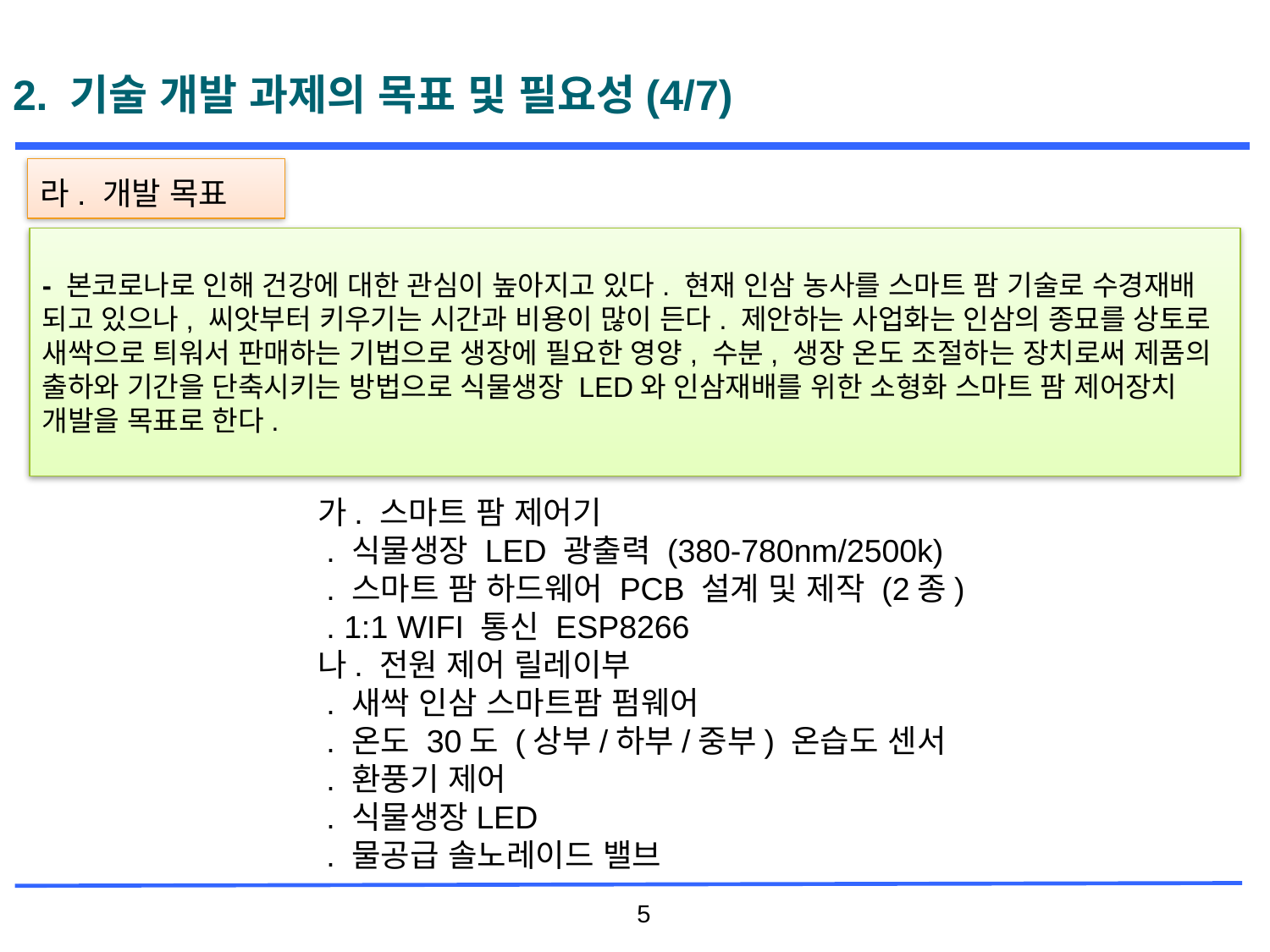

# 2. 기술 개발 과제의 목표 및 필요성(4/7)
라. 개발 목표
- 본코로나로 인해 건강에 대한 관심이 높아지고 있다. 현재 인삼 농사를 스마트 팜 기술로 수경재배 되고 있으나, 씨앗부터 키우기는 시간과 비용이 많이 든다. 제안하는 사업화는 인삼의 종묘를 상토로 새싹으로 틔워서 판매하는 기법으로 생장에 필요한 영양, 수분, 생장 온도 조절하는 장치로써 제품의 출하와 기간을 단축시키는 방법으로 식물생장 LED와 인삼재배를 위한 소형화 스마트 팜 제어장치 개발을 목표로 한다.
가. 스마트 팜 제어기
 . 식물생장 LED 광출력 (380-780nm/2500k)
 . 스마트 팜 하드웨어 PCB 설계 및 제작 (2종)
 . 1:1 WIFI 통신 ESP8266
나. 전원 제어 릴레이부
 . 새싹 인삼 스마트팜 펌웨어
 . 온도 30도 (상부/하부/중부) 온습도 센서
 . 환풍기 제어
 . 식물생장LED
 . 물공급 솔노레이드 밸브
5